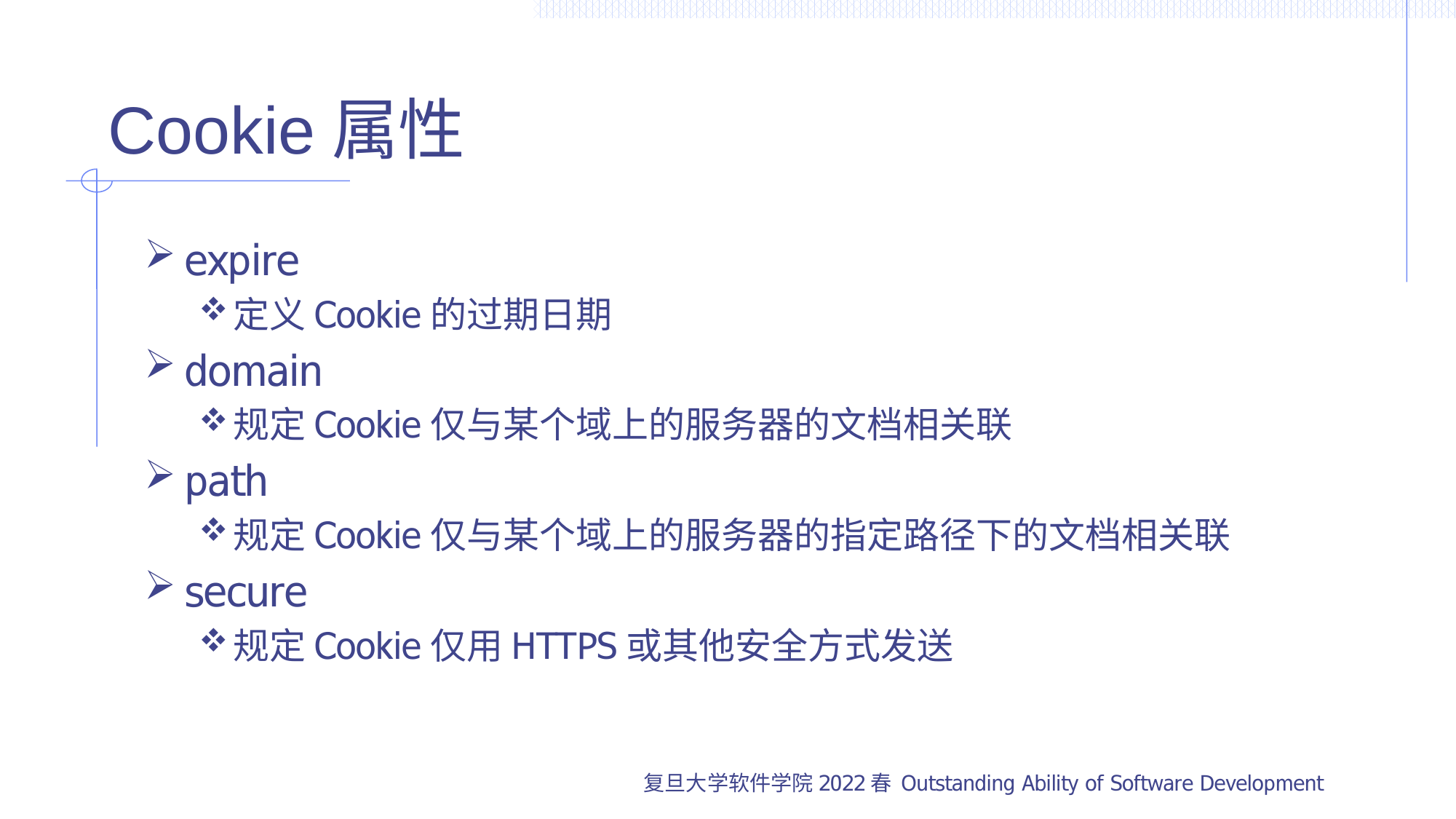

# Cookie属性
expire
定义Cookie的过期日期
domain
规定Cookie仅与某个域上的服务器的文档相关联
path
规定Cookie仅与某个域上的服务器的指定路径下的文档相关联
secure
规定Cookie仅用HTTPS或其他安全方式发送